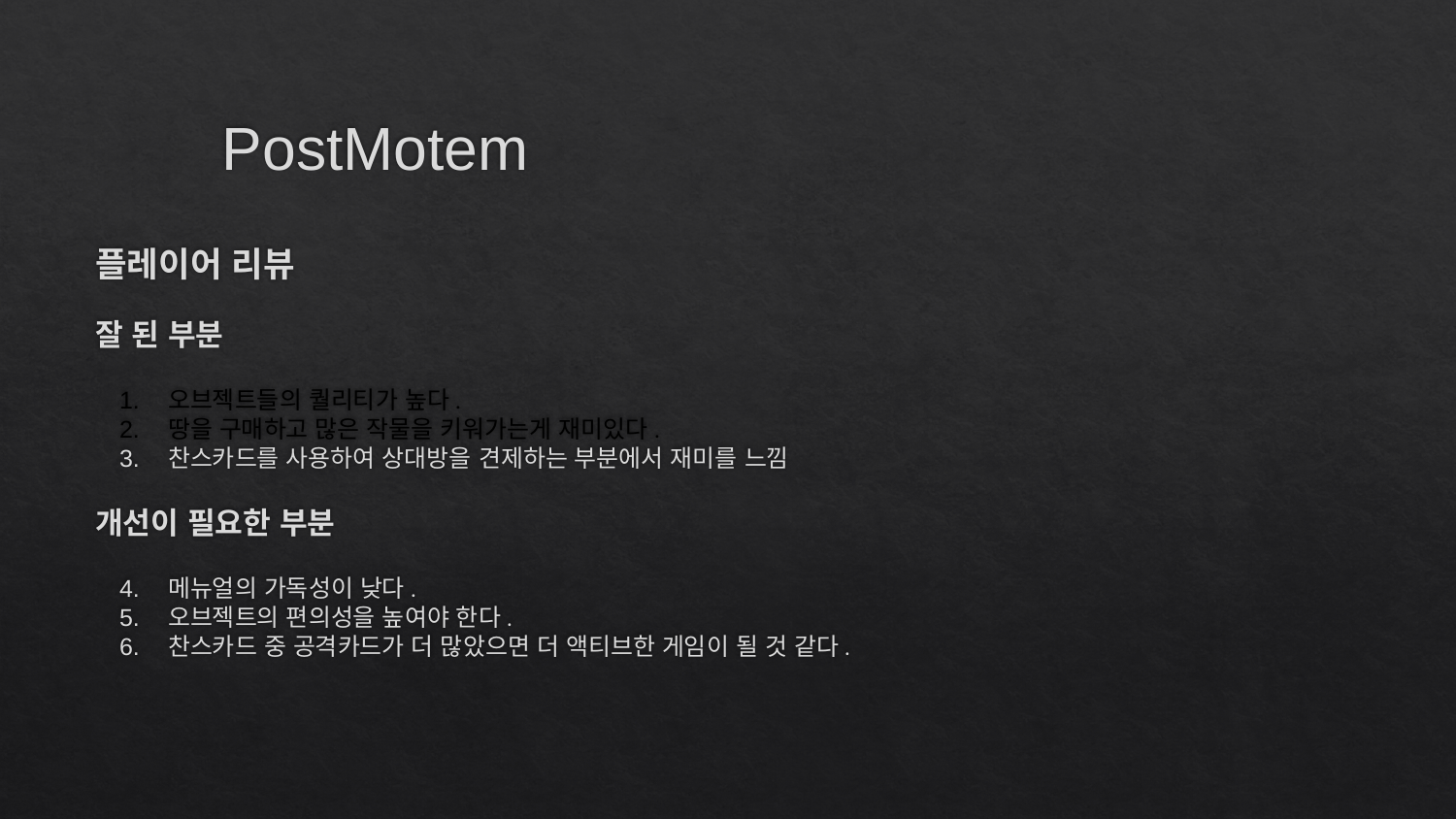

# PostMotem
플레이어 리뷰
잘 된 부분
오브젝트들의 퀄리티가 높다.
땅을 구매하고 많은 작물을 키워가는게 재미있다.
찬스카드를 사용하여 상대방을 견제하는 부분에서 재미를 느낌
개선이 필요한 부분
메뉴얼의 가독성이 낮다.
오브젝트의 편의성을 높여야 한다.
찬스카드 중 공격카드가 더 많았으면 더 액티브한 게임이 될 것 같다.